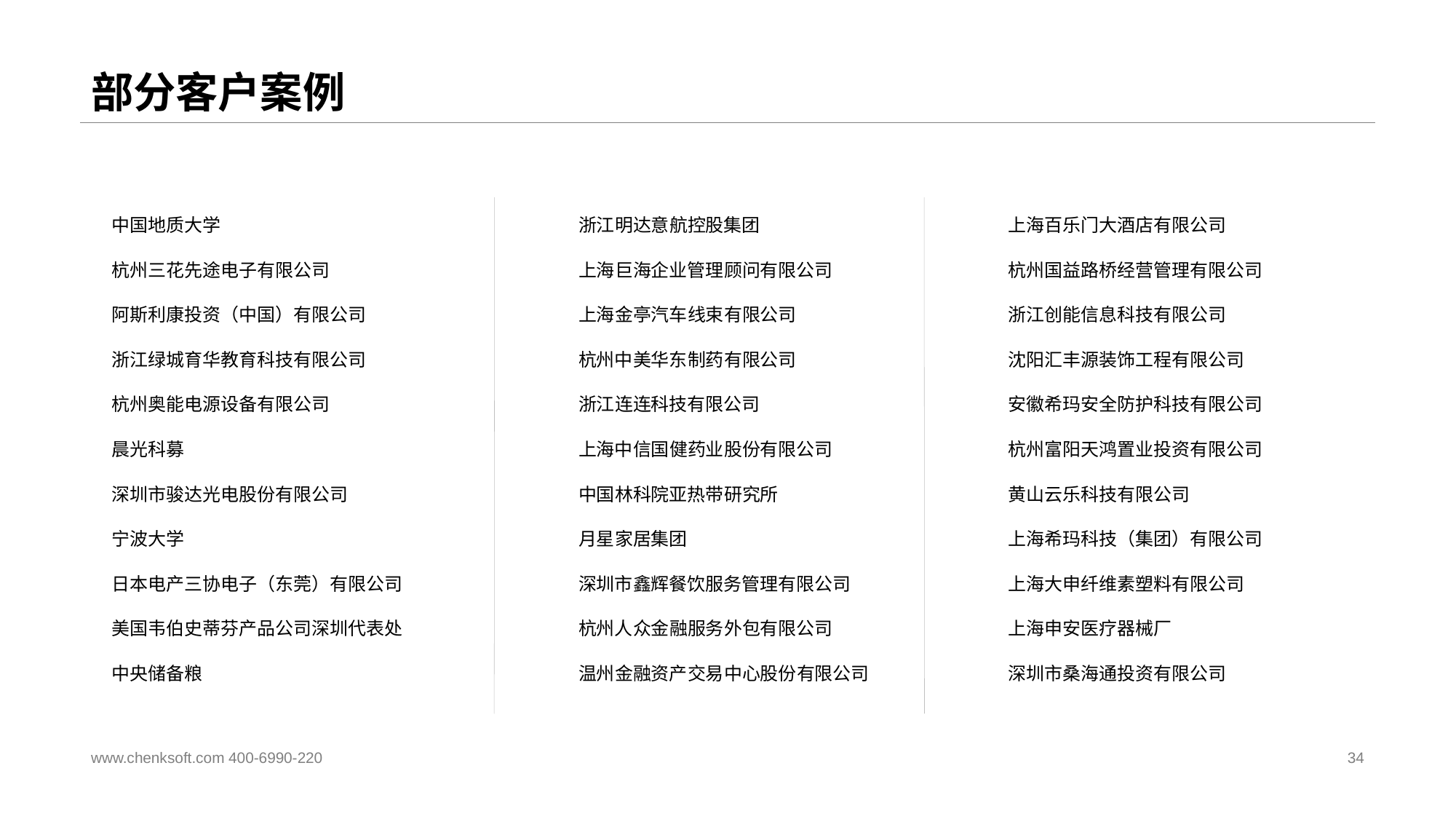

# 部分客户案例
中国地质大学
杭州三花先途电子有限公司
阿斯利康投资（中国）有限公司
浙江绿城育华教育科技有限公司
杭州奥能电源设备有限公司
晨光科募
深圳市骏达光电股份有限公司
宁波大学
日本电产三协电子（东莞）有限公司
美国韦伯史蒂芬产品公司深圳代表处
中央储备粮
浙江明达意航控股集团
上海巨海企业管理顾问有限公司
上海金亭汽车线束有限公司
杭州中美华东制药有限公司
浙江连连科技有限公司
上海中信国健药业股份有限公司
中国林科院亚热带研究所
月星家居集团
深圳市鑫辉餐饮服务管理有限公司
杭州人众金融服务外包有限公司
温州金融资产交易中心股份有限公司
上海百乐门大酒店有限公司
杭州国益路桥经营管理有限公司
浙江创能信息科技有限公司
沈阳汇丰源装饰工程有限公司
安徽希玛安全防护科技有限公司
杭州富阳天鸿置业投资有限公司
黄山云乐科技有限公司
上海希玛科技（集团）有限公司
上海大申纤维素塑料有限公司
上海申安医疗器械厂
深圳市桑海通投资有限公司
www.chenksoft.com 400-6990-220
34